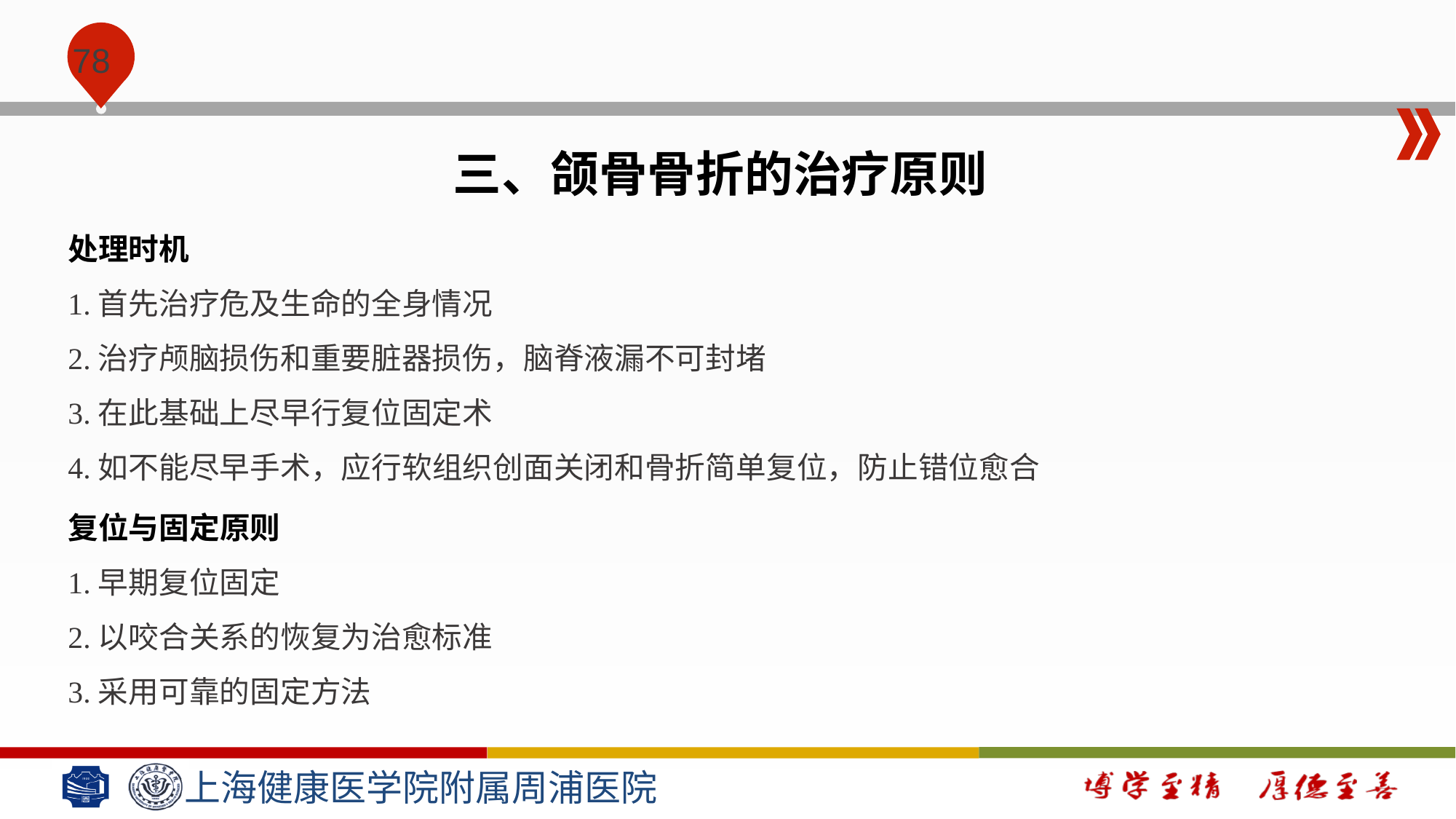

#
三、颌骨骨折的治疗原则
处理时机
1.首先治疗危及生命的全身情况
2.治疗颅脑损伤和重要脏器损伤，脑脊液漏不可封堵
3.在此基础上尽早行复位固定术
4.如不能尽早手术，应行软组织创面关闭和骨折简单复位，防止错位愈合
复位与固定原则
1.早期复位固定
2.以咬合关系的恢复为治愈标准
3.采用可靠的固定方法